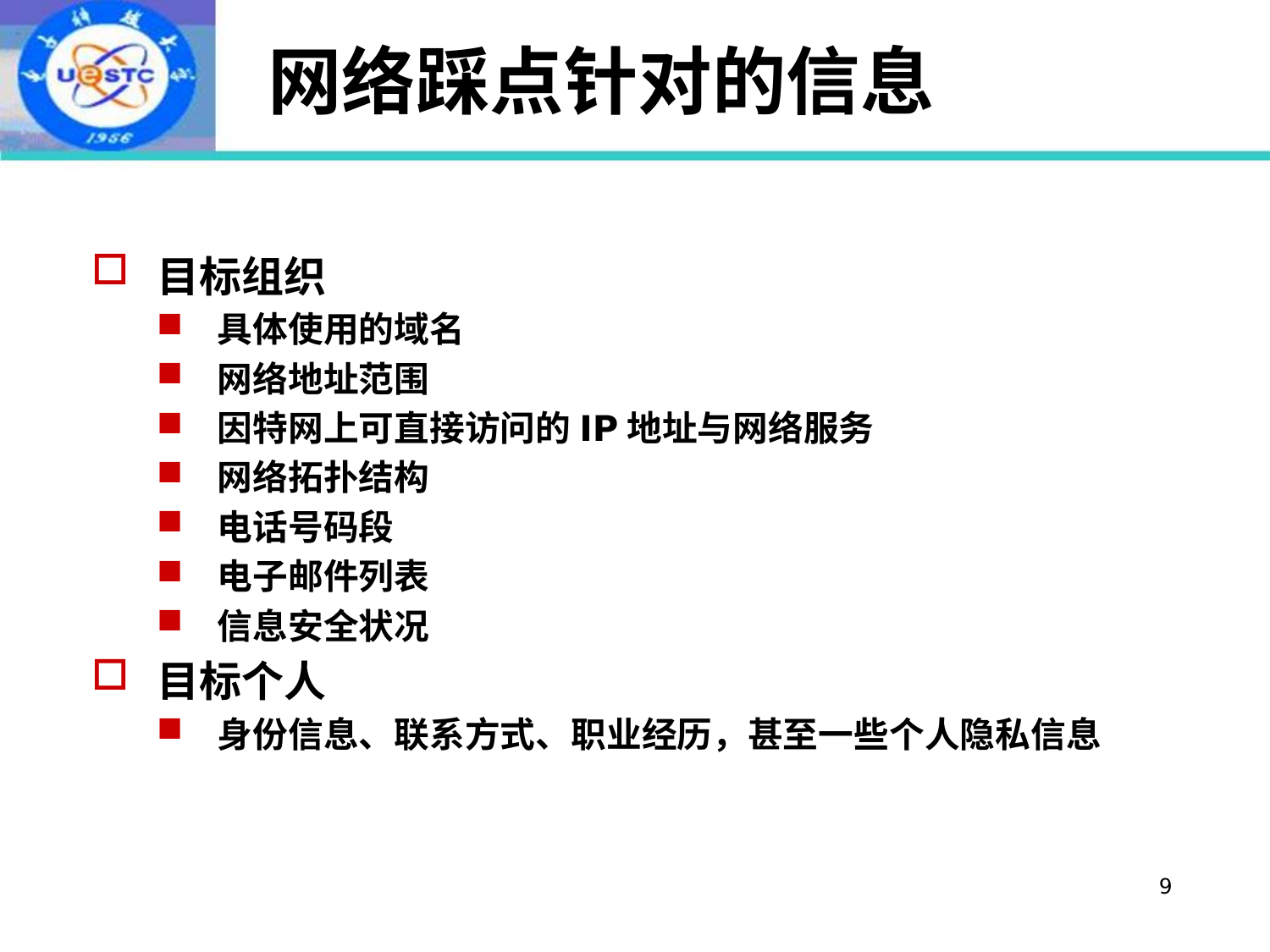

# 网络踩点针对的信息
目标组织
具体使用的域名
网络地址范围
因特网上可直接访问的IP地址与网络服务
网络拓扑结构
电话号码段
电子邮件列表
信息安全状况
目标个人
身份信息、联系方式、职业经历，甚至一些个人隐私信息
9